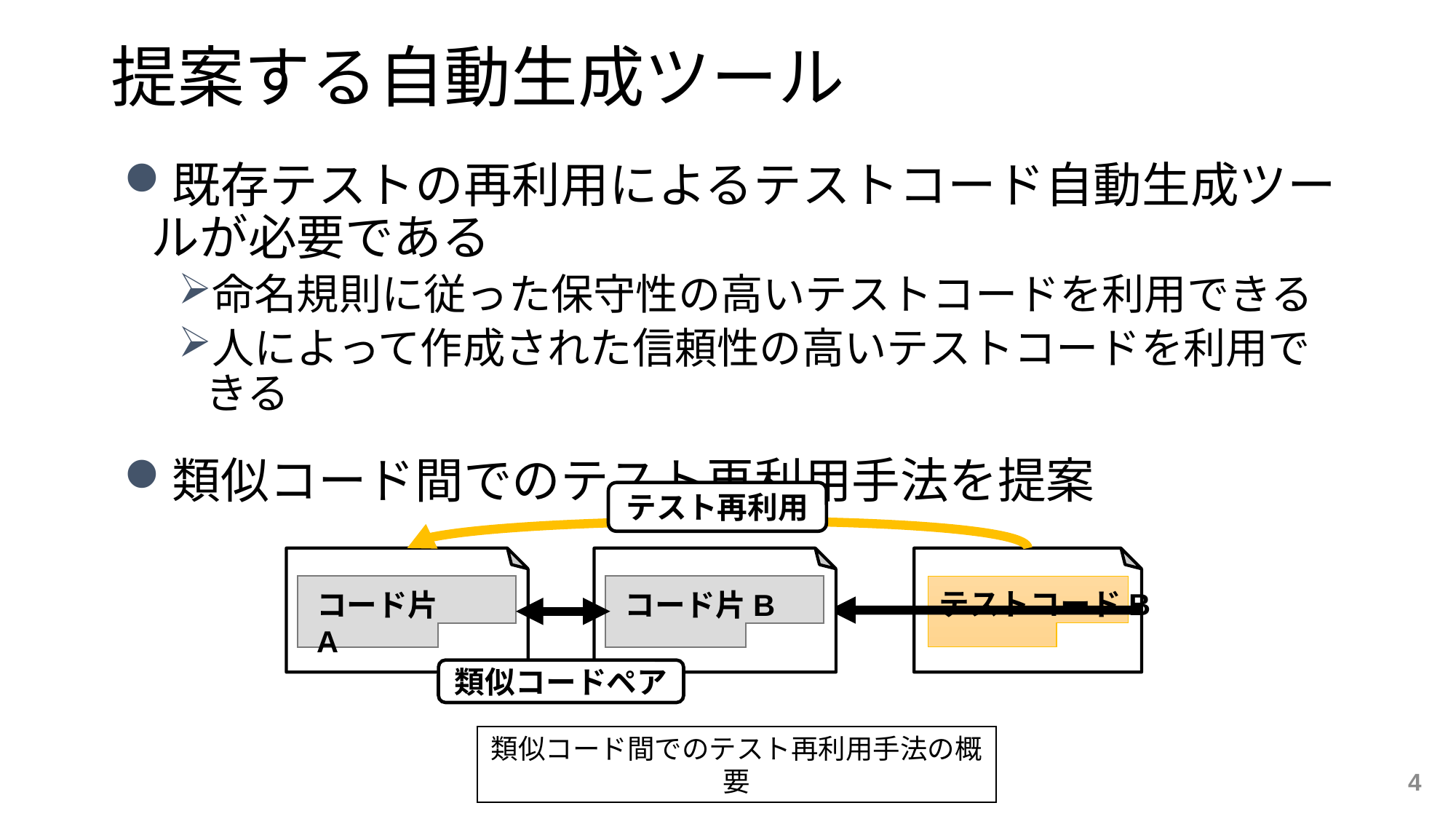

# 提案する自動生成ツール
既存テストの再利用によるテストコード自動生成ツールが必要である
命名規則に従った保守性の高いテストコードを利用できる
人によって作成された信頼性の高いテストコードを利用できる

類似コード間でのテスト再利用手法を提案

テスト再利用

テストコードB
コード片B
コード片A
類似コードペア
類似コード間でのテスト再利用手法の概要
4